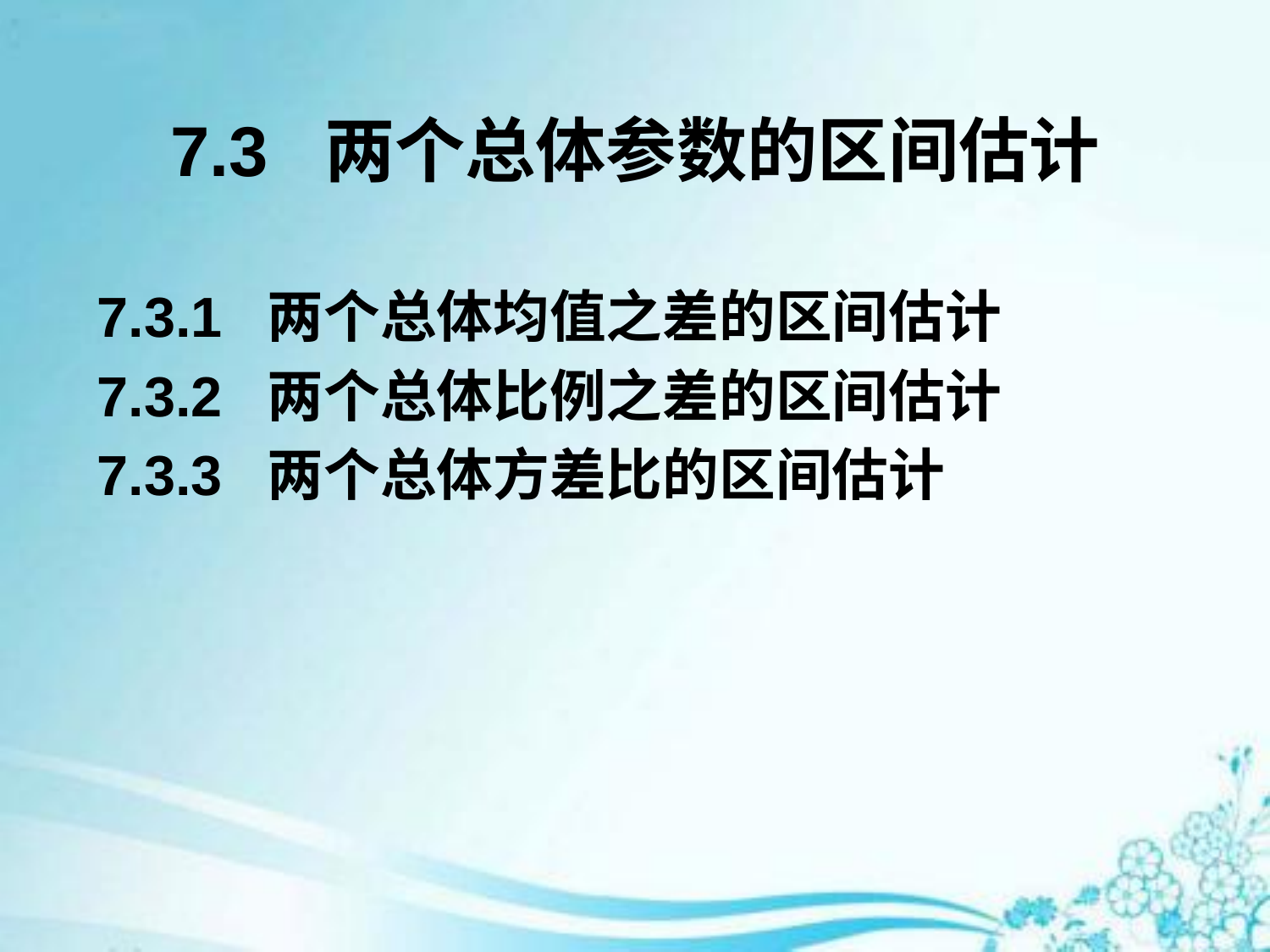

7.3  两个总体参数的区间估计
7.3.1  两个总体均值之差的区间估计
7.3.2  两个总体比例之差的区间估计
7.3.3  两个总体方差比的区间估计